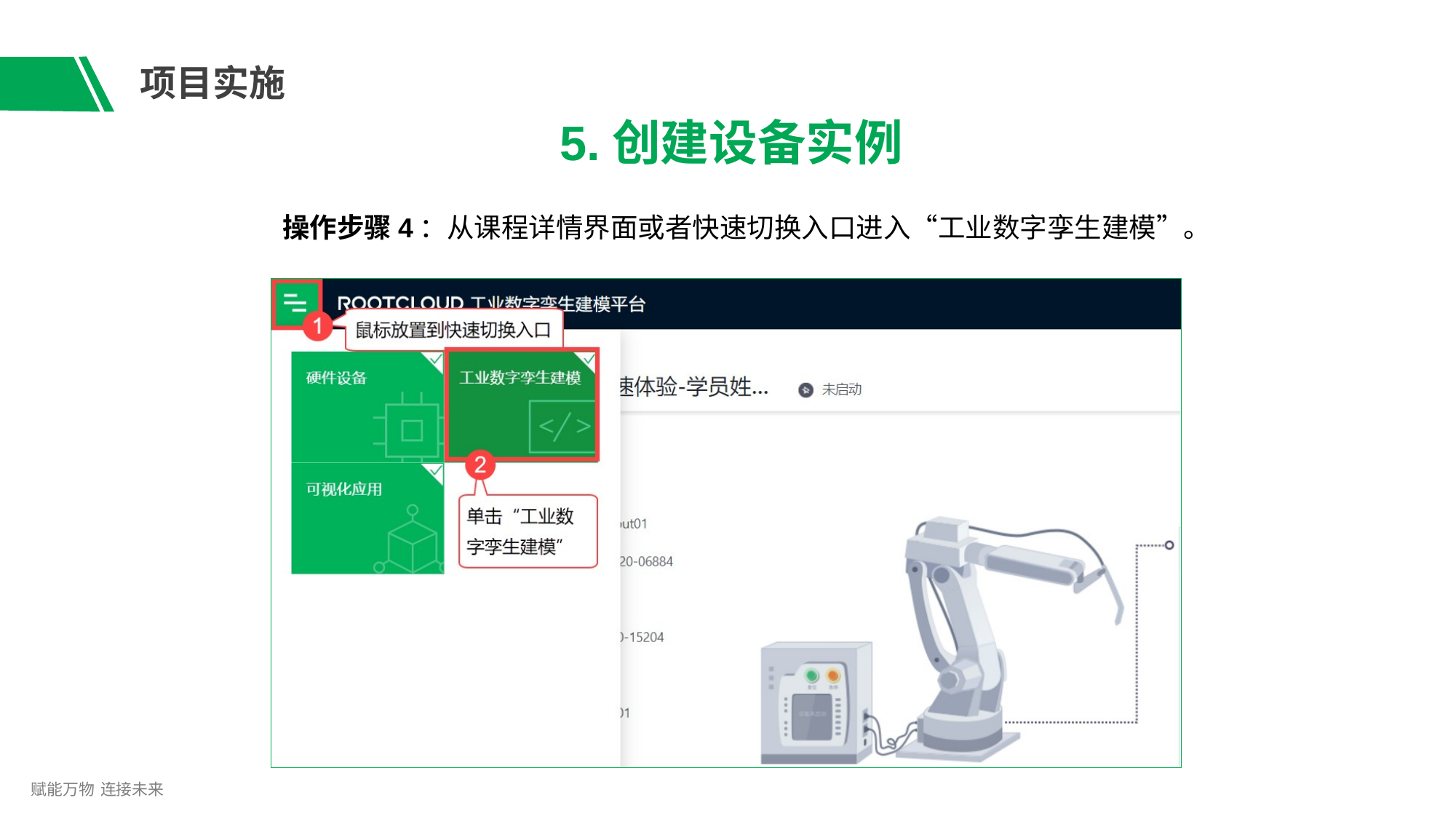

# 项目实施
5.创建设备实例
操作步骤4：从课程详情界面或者快速切换入口进入“工业数字孪生建模”。

赋能万物 连接未来